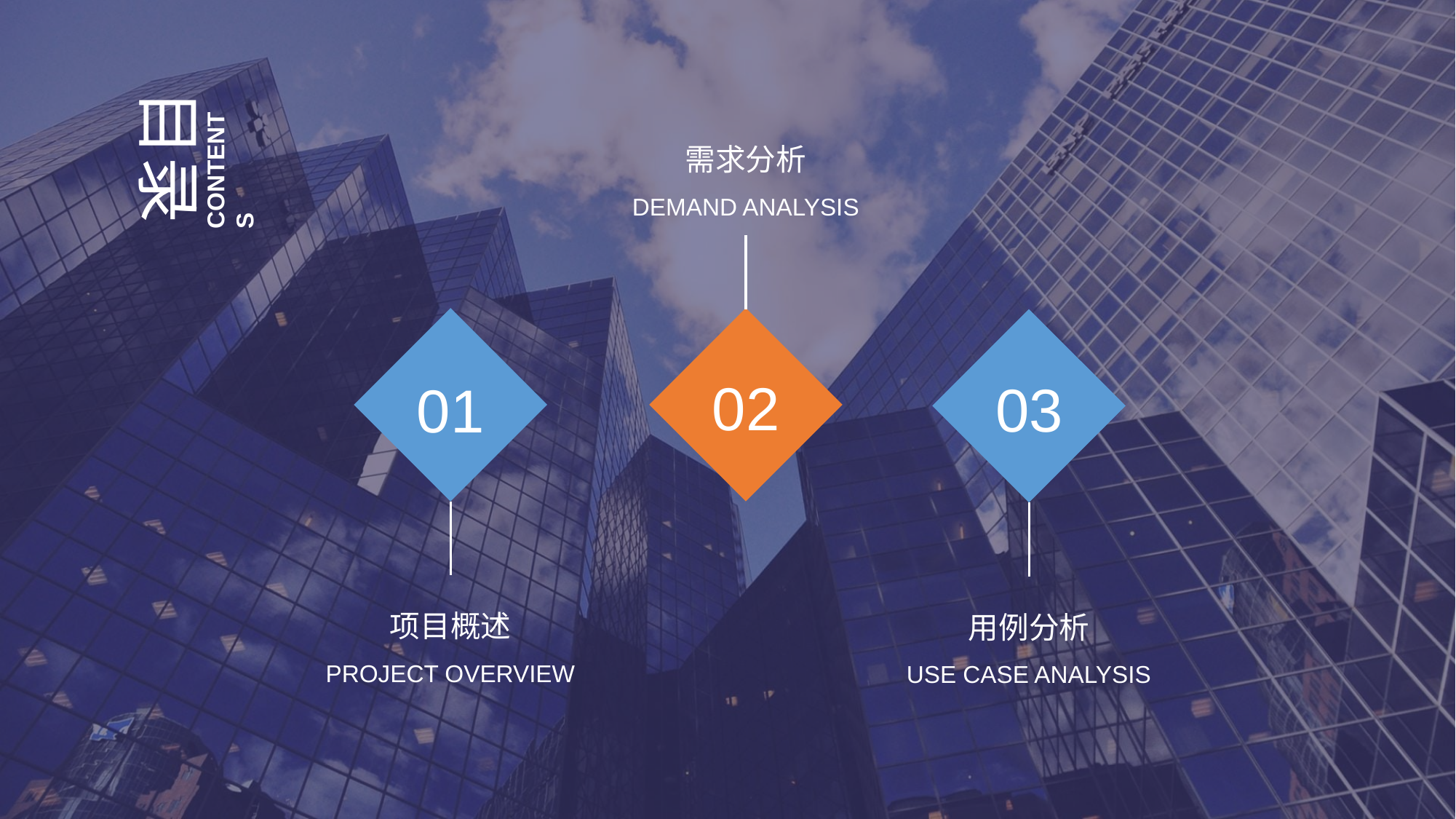

目录
CONTENTS
需求分析
DEMAND ANALYSIS

02

01
项目概述
PROJECT OVERVIEW

03
用例分析
USE CASE ANALYSIS